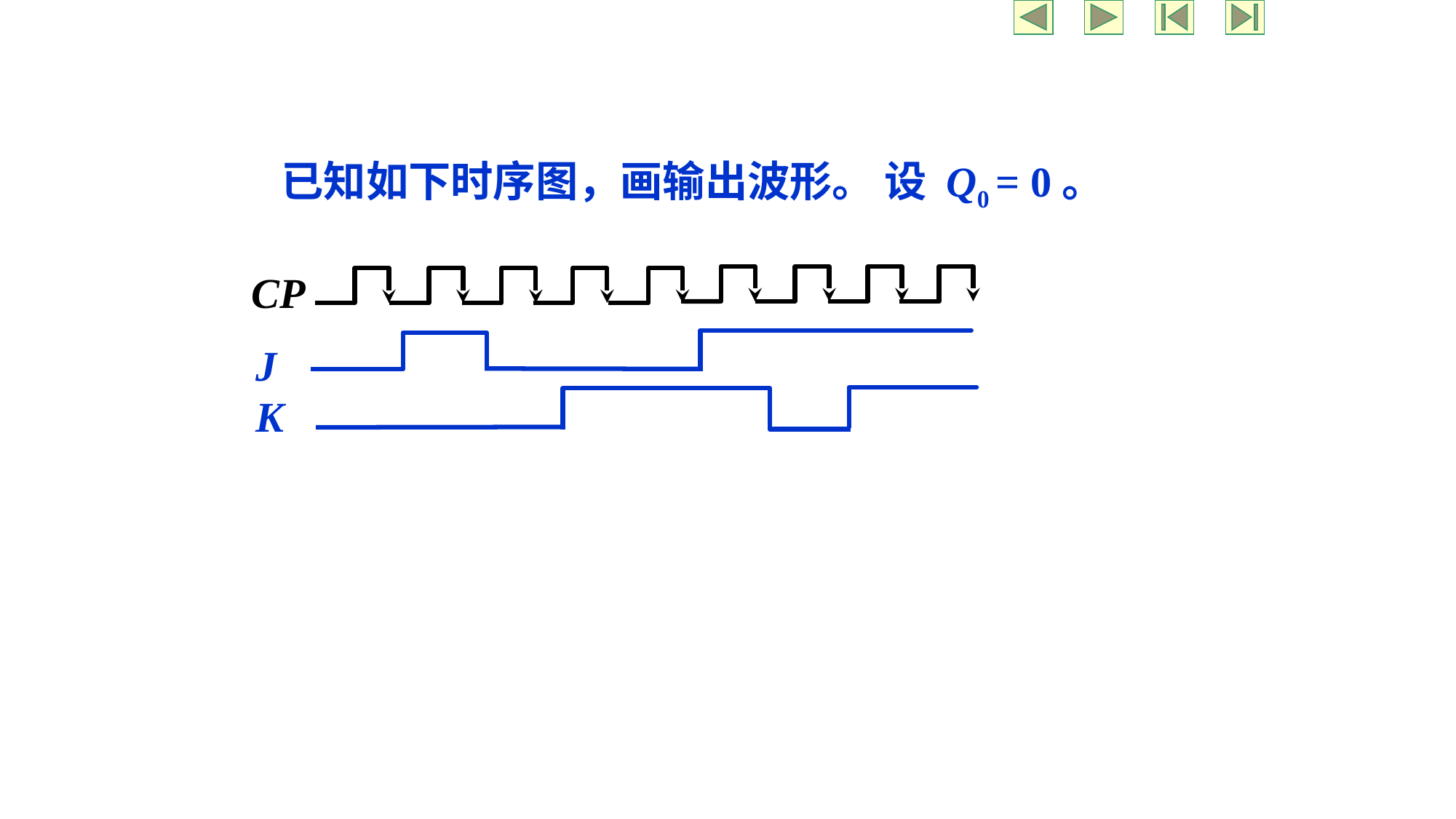

已知如下时序图，画输出波形。 设 Q0 = 0。
CP

J
K